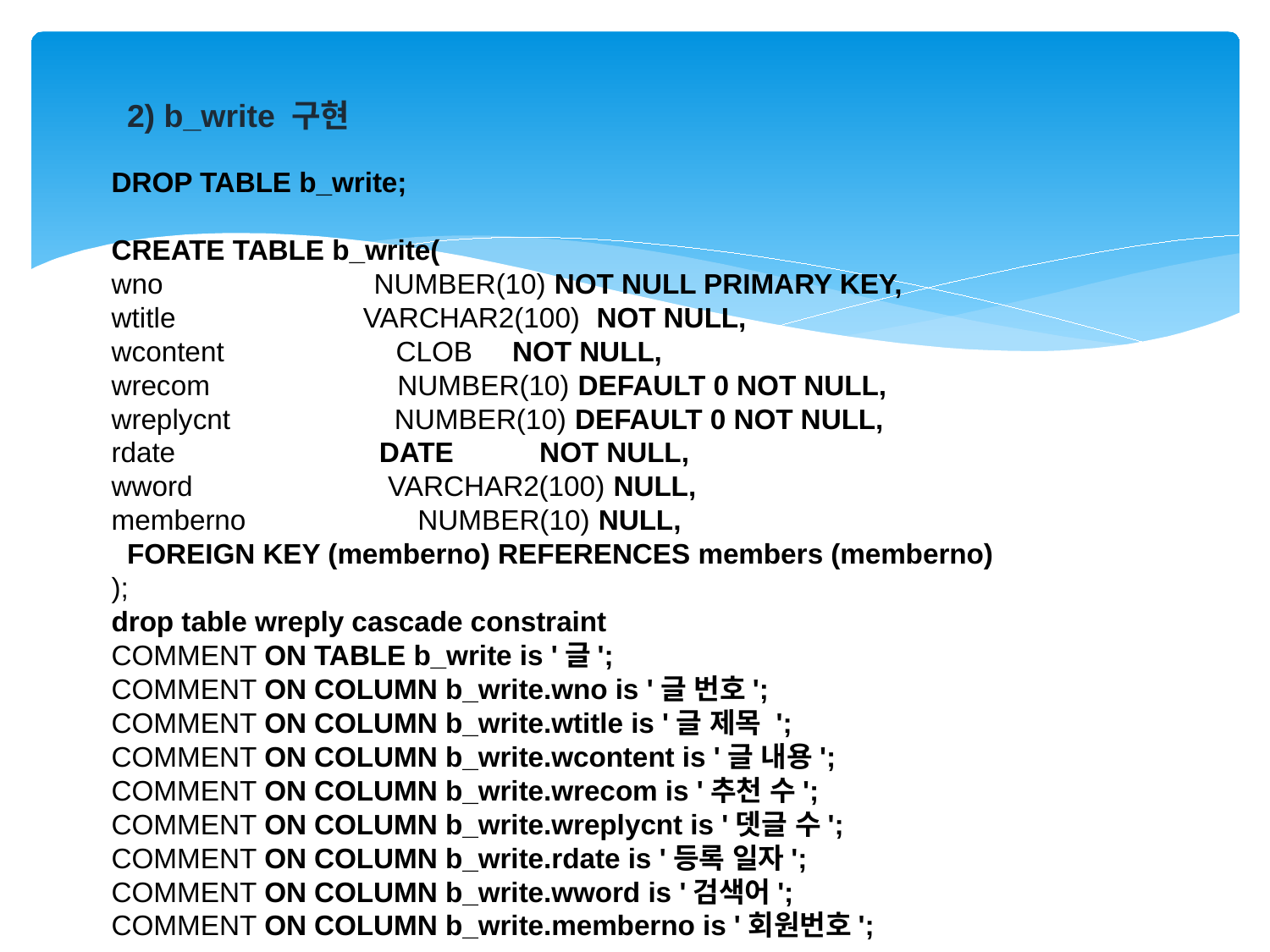

2) b_write 구현
DROP TABLE b_write;

CREATE TABLE b_write(
wno                           NUMBER(10) NOT NULL PRIMARY KEY,
wtitle                        VARCHAR2(100)  NOT NULL,
wcontent                      CLOB     NOT NULL,
wrecom                        NUMBER(10) DEFAULT 0 NOT NULL,
wreplycnt                     NUMBER(10) DEFAULT 0 NOT NULL,
rdate                          DATE           NOT NULL,
wword                         VARCHAR2(100) NULL,
memberno                      NUMBER(10) NULL,
  FOREIGN KEY (memberno) REFERENCES members (memberno)
);
drop table wreply cascade constraint
COMMENT ON TABLE b_write is '글';
COMMENT ON COLUMN b_write.wno is '글 번호';
COMMENT ON COLUMN b_write.wtitle is '글 제목 ';
COMMENT ON COLUMN b_write.wcontent is '글 내용';
COMMENT ON COLUMN b_write.wrecom is '추천 수';
COMMENT ON COLUMN b_write.wreplycnt is '뎃글 수';
COMMENT ON COLUMN b_write.rdate is '등록 일자';
COMMENT ON COLUMN b_write.wword is '검색어';
COMMENT ON COLUMN b_write.memberno is '회원번호';